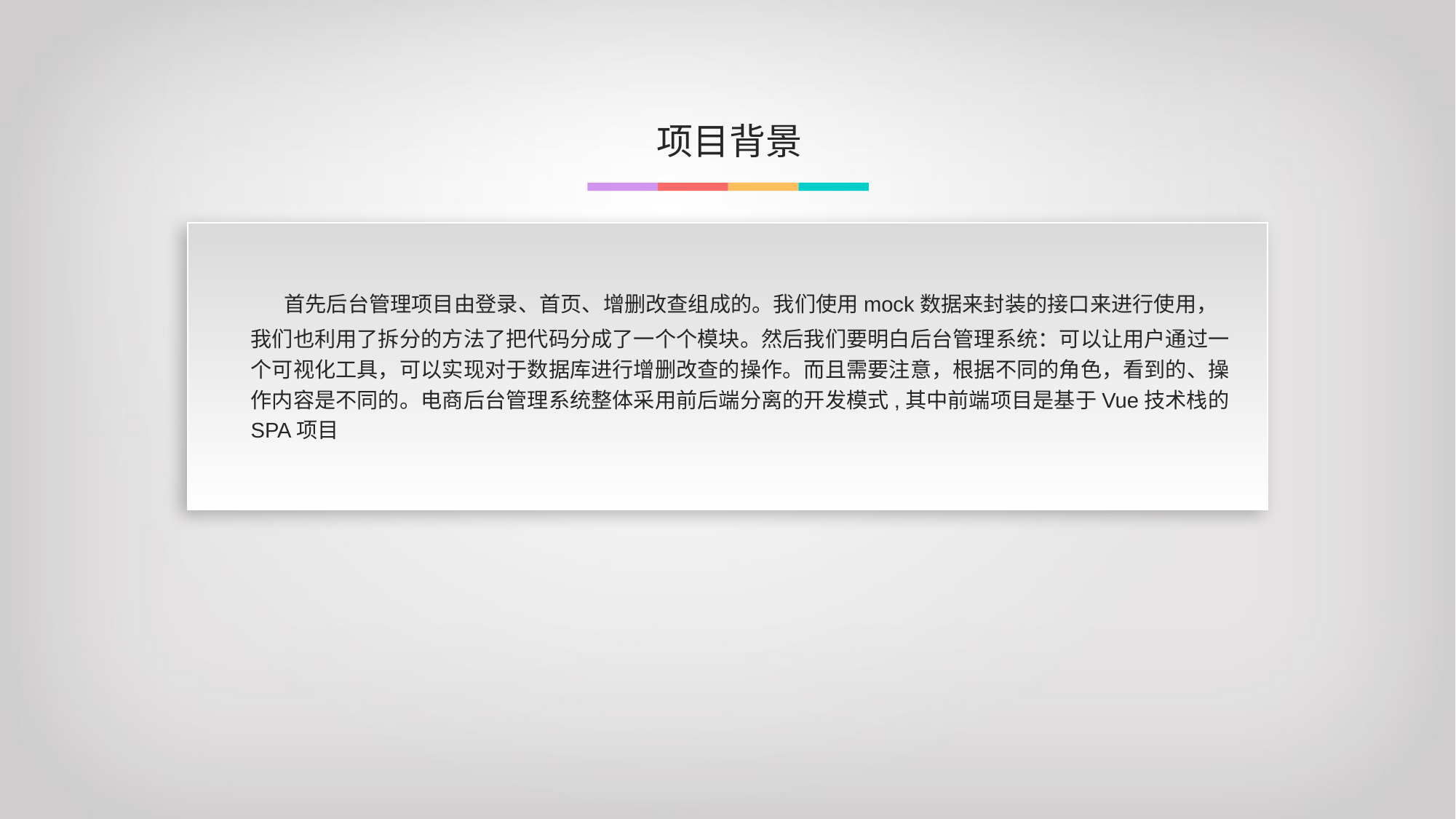

项目背景

      首先后台管理项目由登录、首页、增删改查组成的。我们使用mock数据来封装的接口来进行使用，
我们也利用了拆分的方法了把代码分成了一个个模块。然后我们要明白后台管理系统：可以让用户通过一个可视化工具，可以实现对于数据库进行增删改查的操作。而且需要注意，根据不同的角色，看到的、操作内容是不同的。电商后台管理系统整体采用前后端分离的开发模式,其中前端项目是基于Vue技术栈的SPA项目